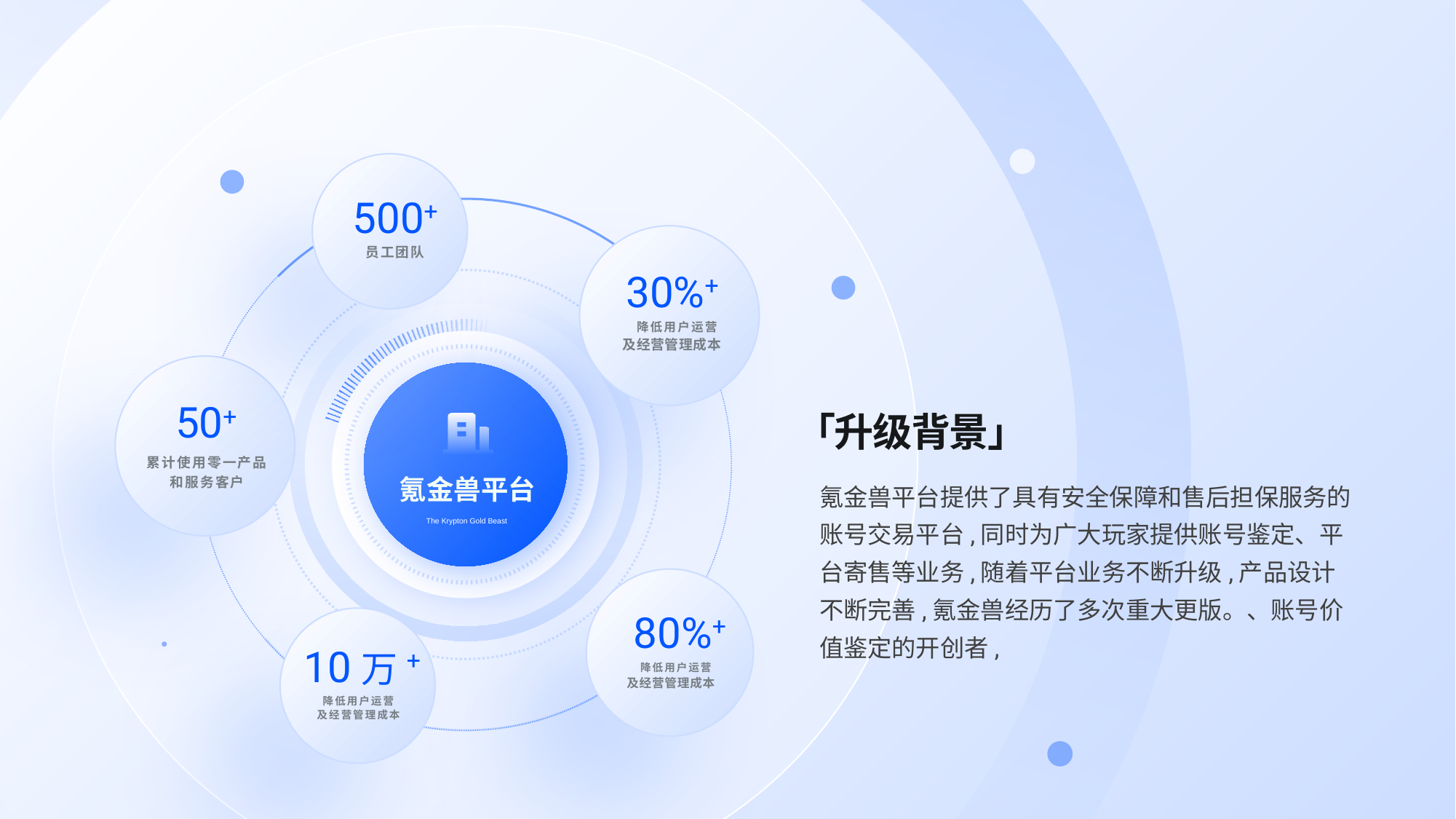

500+
员工团队

30%+
降低用户运营
及经营管理成本

30万＋
累计使用零一产品
和服务客户
50+
累计使用零一产品
和服务客户
氪金兽平台
The Krypton Gold Beast

80%+
降低用户运营
及经营管理成本

10万+
降低用户运营
及经营管理成本

「升级背景」

氪金兽平台提供了具有安全保障和售后担保服务的账号交易平台,同时为广大玩家提供账号鉴定、平台寄售等业务,随着平台业务不断升级,产品设计不断完善,氪金兽经历了多次重大更版。、账号价值鉴定的开创者,